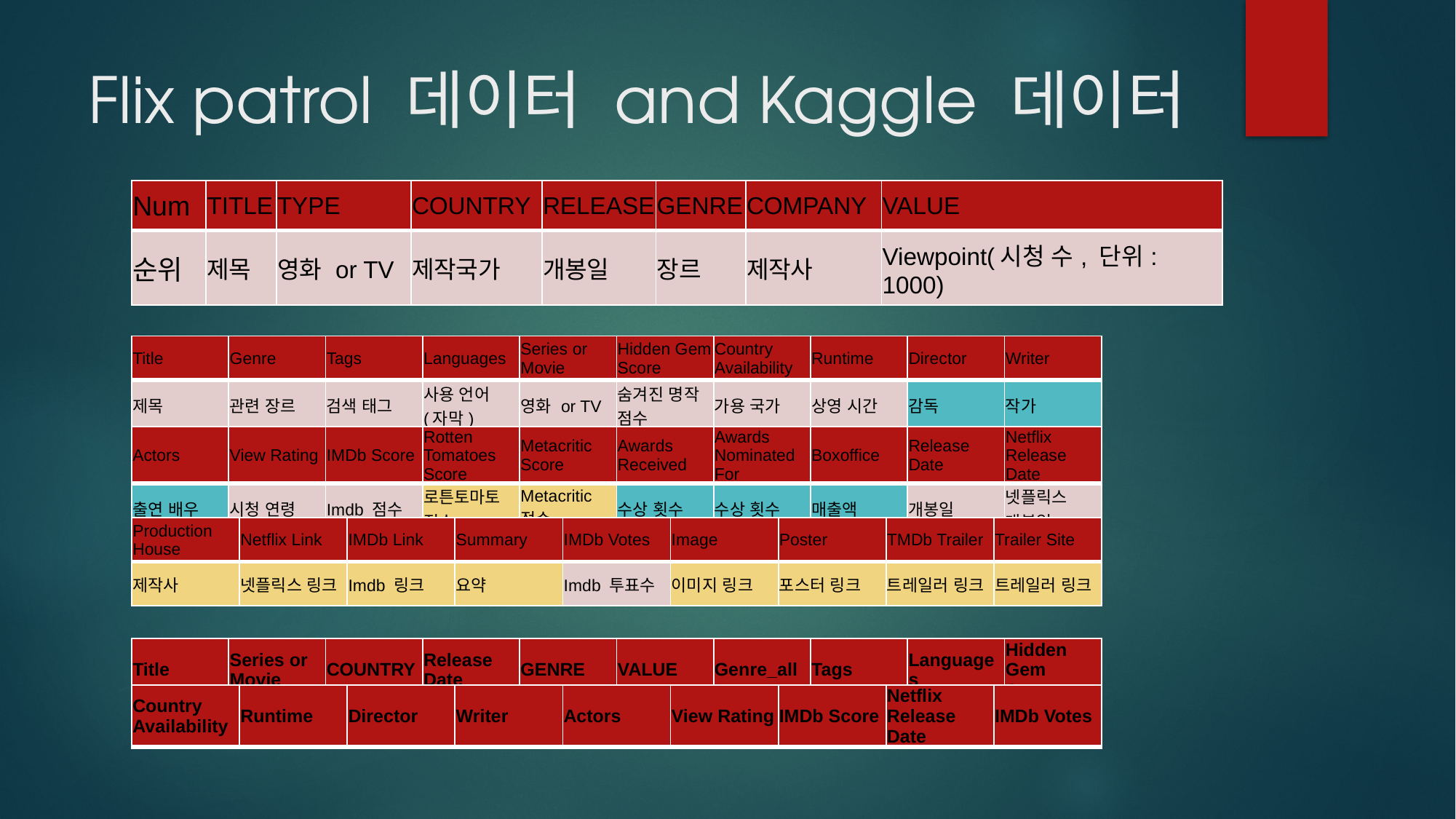

# Flix patrol 데이터 and Kaggle 데이터
| Num | TITLE | TYPE | COUNTRY | RELEASE | GENRE | COMPANY | VALUE |
| --- | --- | --- | --- | --- | --- | --- | --- |
| 순위 | 제목 | 영화 or TV | 제작국가 | 개봉일 | 장르 | 제작사 | Viewpoint(시청 수, 단위: 1000) |
| Title | Genre | Tags | Languages | Series or Movie | Hidden Gem Score | Country Availability | Runtime | Director | Writer |
| --- | --- | --- | --- | --- | --- | --- | --- | --- | --- |
| 제목 | 관련 장르 | 검색 태그 | 사용 언어(자막) | 영화 or TV | 숨겨진 명작 점수 | 가용 국가 | 상영 시간 | 감독 | 작가 |
| Actors | View Rating | IMDb Score | Rotten Tomatoes Score | Metacritic Score | Awards Received | Awards Nominated For | Boxoffice | Release Date | Netflix Release Date |
| --- | --- | --- | --- | --- | --- | --- | --- | --- | --- |
| 출연 배우 | 시청 연령 | Imdb 점수 | 로튼토마토 점수 | Metacritic 점수 | 수상 횟수 | 수상 횟수 | 매출액 | 개봉일 | 넷플릭스 개봉일 |
| Production House | Netflix Link | IMDb Link | Summary | IMDb Votes | Image | Poster | TMDb Trailer | Trailer Site |
| --- | --- | --- | --- | --- | --- | --- | --- | --- |
| 제작사 | 넷플릭스 링크 | Imdb 링크 | 요약 | Imdb 투표수 | 이미지 링크 | 포스터 링크 | 트레일러 링크 | 트레일러 링크 |
| Title | Series or Movie | COUNTRY | Release Date | GENRE | VALUE | Genre\_all | Tags | Languages | Hidden Gem Score |
| --- | --- | --- | --- | --- | --- | --- | --- | --- | --- |
| Country Availability | Runtime | Director | Writer | Actors | View Rating | IMDb Score | Netflix Release Date | IMDb Votes |
| --- | --- | --- | --- | --- | --- | --- | --- | --- |